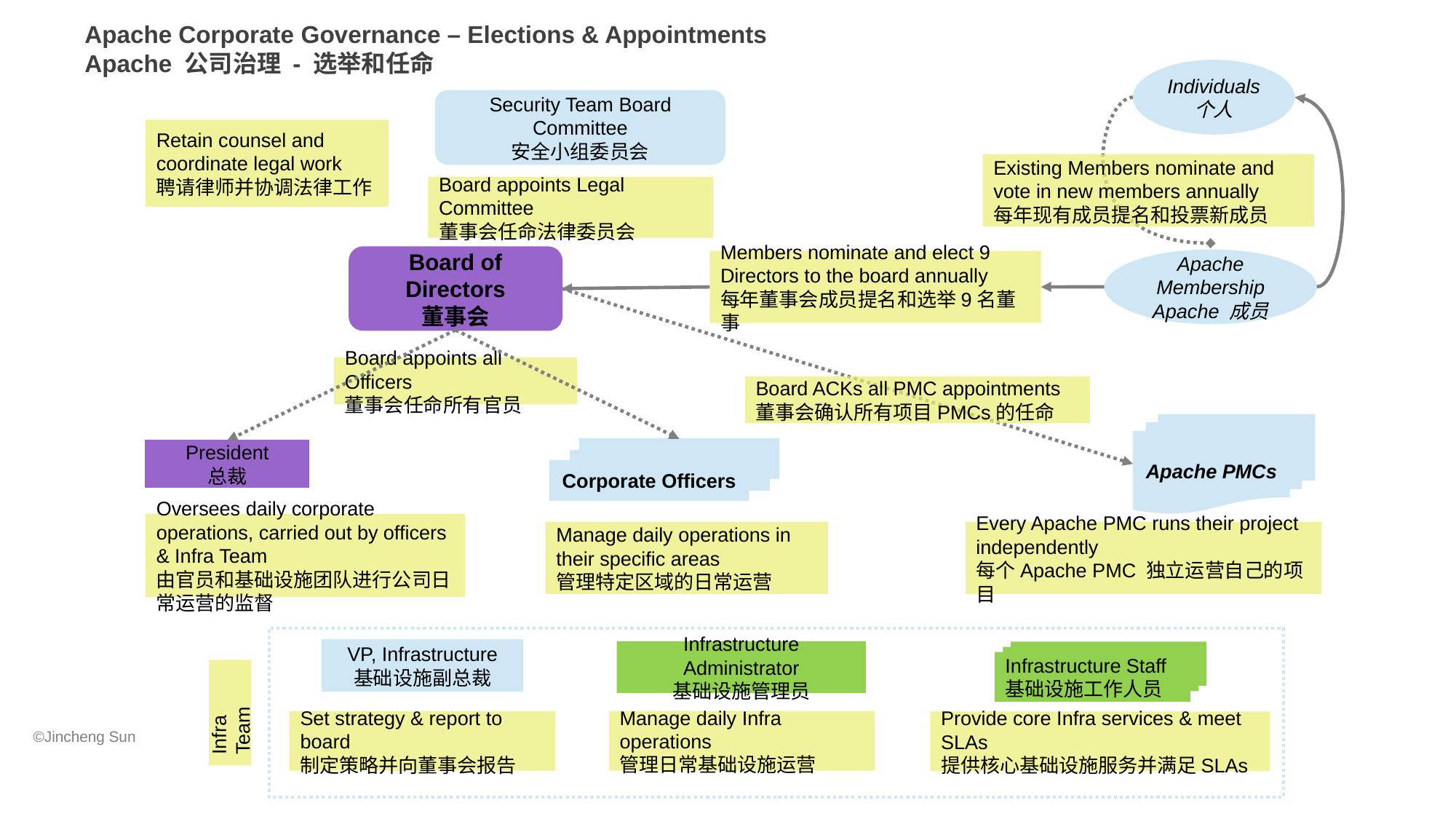

Apache Corporate Governance – Elections & Appointments
Apache 公司治理 - 选举和任命
Individuals
个人
Security Team Board Committee
安全小组委员会
Retain counsel and coordinate legal work
聘请律师并协调法律工作
Existing Members nominate and vote in new members annually
每年现有成员提名和投票新成员
Board appoints Legal Committee
董事会任命法律委员会
Board of Directors
董事会
Apache Membership
Apache 成员
Members nominate and elect 9
Directors to the board annually
每年董事会成员提名和选举9名董事
Board appoints all Officers
董事会任命所有官员
Board ACKs all PMC appointments
董事会确认所有项目PMCs的任命
Apache PMCs

President
总裁

Corporate Officers
Oversees daily corporate operations, carried out by officers & Infra Team
由官员和基础设施团队进行公司日常运营的监督
Manage daily operations in their specific areas
管理特定区域的日常运营
Every Apache PMC runs their project independently
每个Apache PMC 独立运营自己的项目

VP, Infrastructure
基础设施副总裁
Infrastructure Administrator
基础设施管理员

Infrastructure Staff
基础设施工作人员
Infra Team
Manage daily Infra operations
管理日常基础设施运营
Set strategy & report to board
制定策略并向董事会报告
Provide core Infra services & meet SLAs
提供核心基础设施服务并满足SLAs